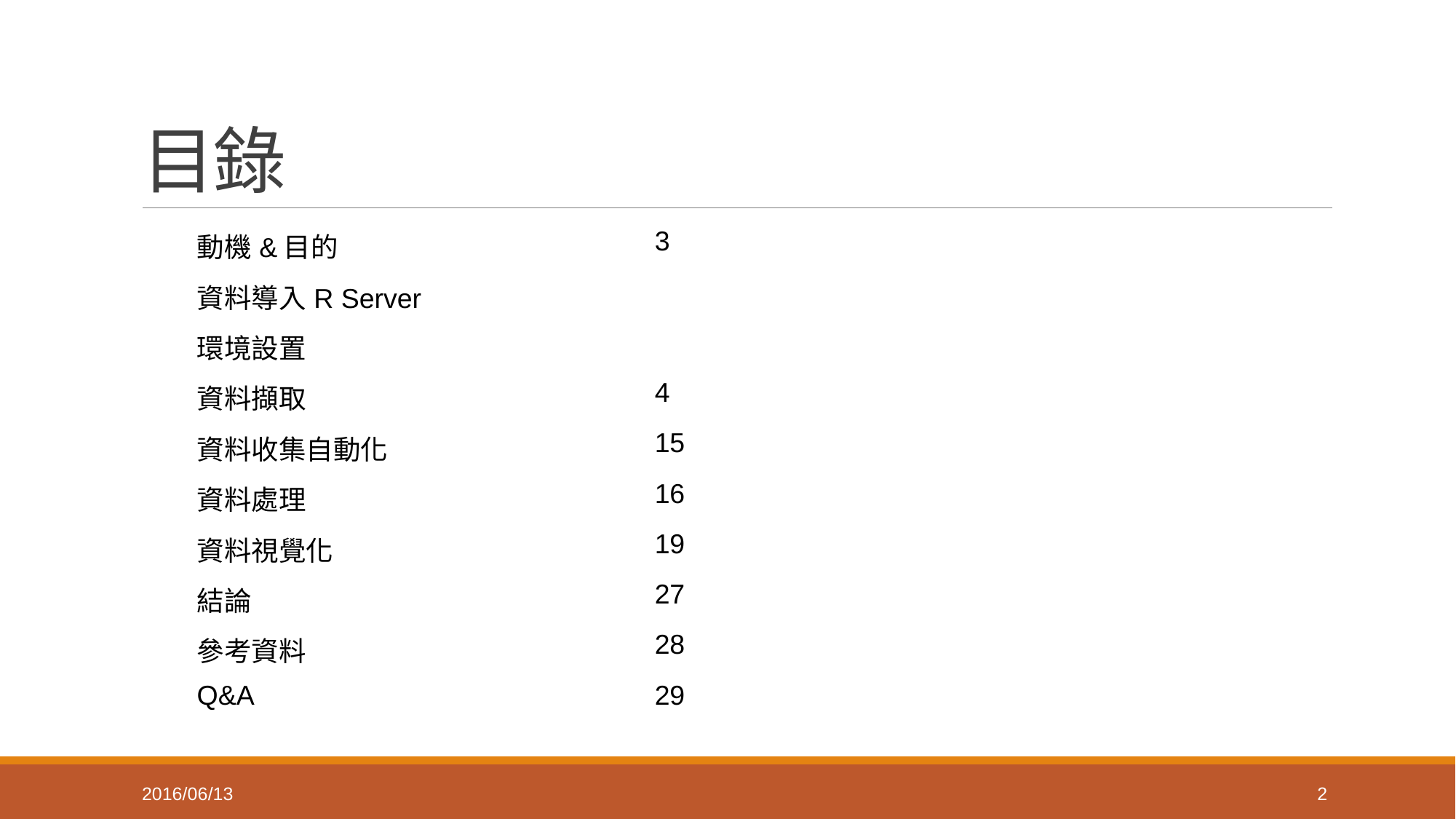

# 目錄
| 動機&目的 | 3 |
| --- | --- |
| 資料導入R Server |  |
| 環境設置 |  |
| 資料擷取 | 4 |
| 資料收集自動化 | 15 |
| 資料處理 | 16 |
| 資料視覺化 | 19 |
| 結論 | 27 |
| 參考資料 | 28 |
| Q&A | 29 |
2016/06/13
2